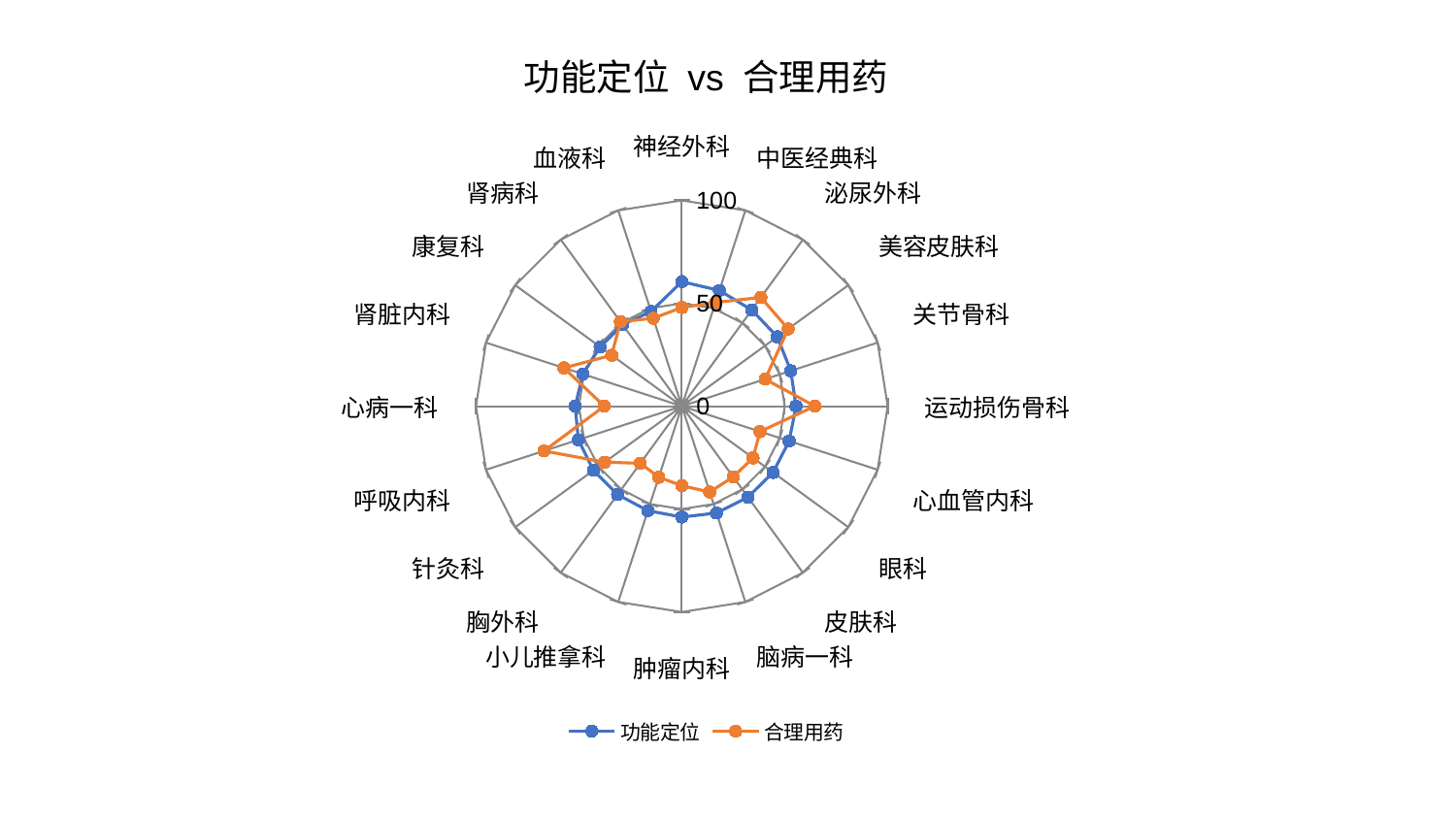

### Chart: 功能定位 vs 合理用药

| Category | 功能定位 | 合理用药 |
|---|---|---|
| 神经外科 | 60.52238241390778 | 47.950874085162226 |
| 中医经典科 | 59.121112760223596 | 52.991415673234094 |
| 泌尿外科 | 57.82745949716887 | 65.331000528944 |
| 美容皮肤科 | 57.359214349920336 | 63.86985346157741 |
| 关节骨科 | 55.653333851298044 | 42.5844104722001 |
| 运动损伤骨科 | 55.49157860727793 | 64.62614760711159 |
| 心血管内科 | 54.85110603056955 | 39.92356238693422 |
| 眼科 | 54.80251319779134 | 42.77732328843335 |
| 皮肤科 | 54.64649610962565 | 42.468198555104806 |
| 脑病一科 | 54.58901829548582 | 43.87611906579113 |
| 肿瘤内科 | 53.869899166364014 | 38.61553995007444 |
| 小儿推拿科 | 53.38224895686325 | 36.296717773294326 |
| 胸外科 | 53.096721297940285 | 34.274835547971215 |
| 针灸科 | 53.037688703400896 | 46.32089388993196 |
| 呼吸内科 | 52.84931114560647 | 70.39995189874375 |
| 心病一科 | 51.792888636654524 | 37.647222922597365 |
| 肾脏内科 | 50.51799137981795 | 60.23074437603978 |
| 康复科 | 49.03907353057971 | 42.1199727590038 |
| 肾病科 | 48.91134598091021 | 50.72357209962596 |
| 血液科 | 48.4125259045306 | 44.9202575884837 |
35